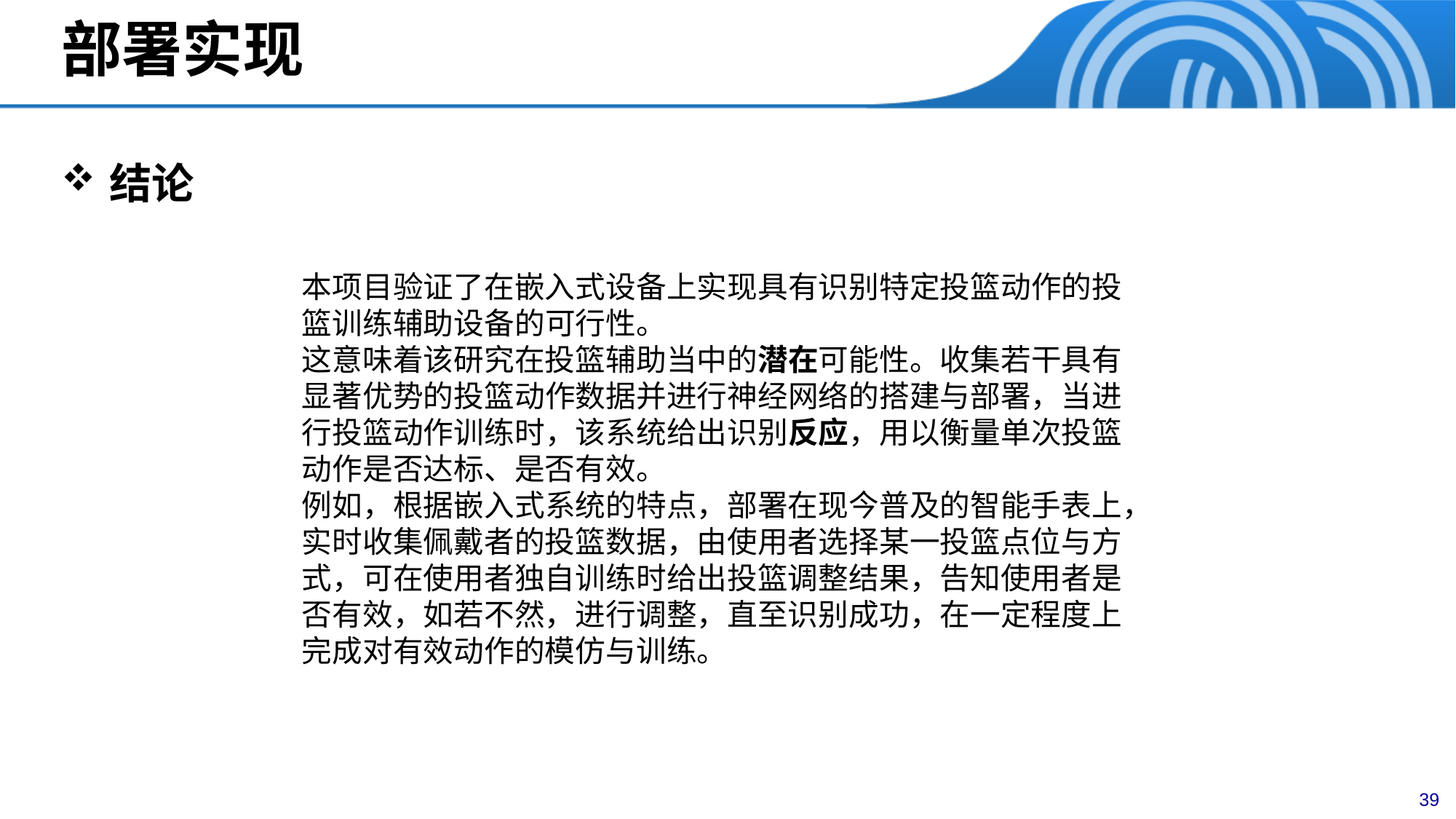

# 部署实现
结论
本项目验证了在嵌入式设备上实现具有识别特定投篮动作的投篮训练辅助设备的可行性。
这意味着该研究在投篮辅助当中的潜在可能性。收集若干具有显著优势的投篮动作数据并进行神经网络的搭建与部署，当进行投篮动作训练时，该系统给出识别反应，用以衡量单次投篮动作是否达标、是否有效。
例如，根据嵌入式系统的特点，部署在现今普及的智能手表上，实时收集佩戴者的投篮数据，由使用者选择某一投篮点位与方式，可在使用者独自训练时给出投篮调整结果，告知使用者是否有效，如若不然，进行调整，直至识别成功，在一定程度上完成对有效动作的模仿与训练。